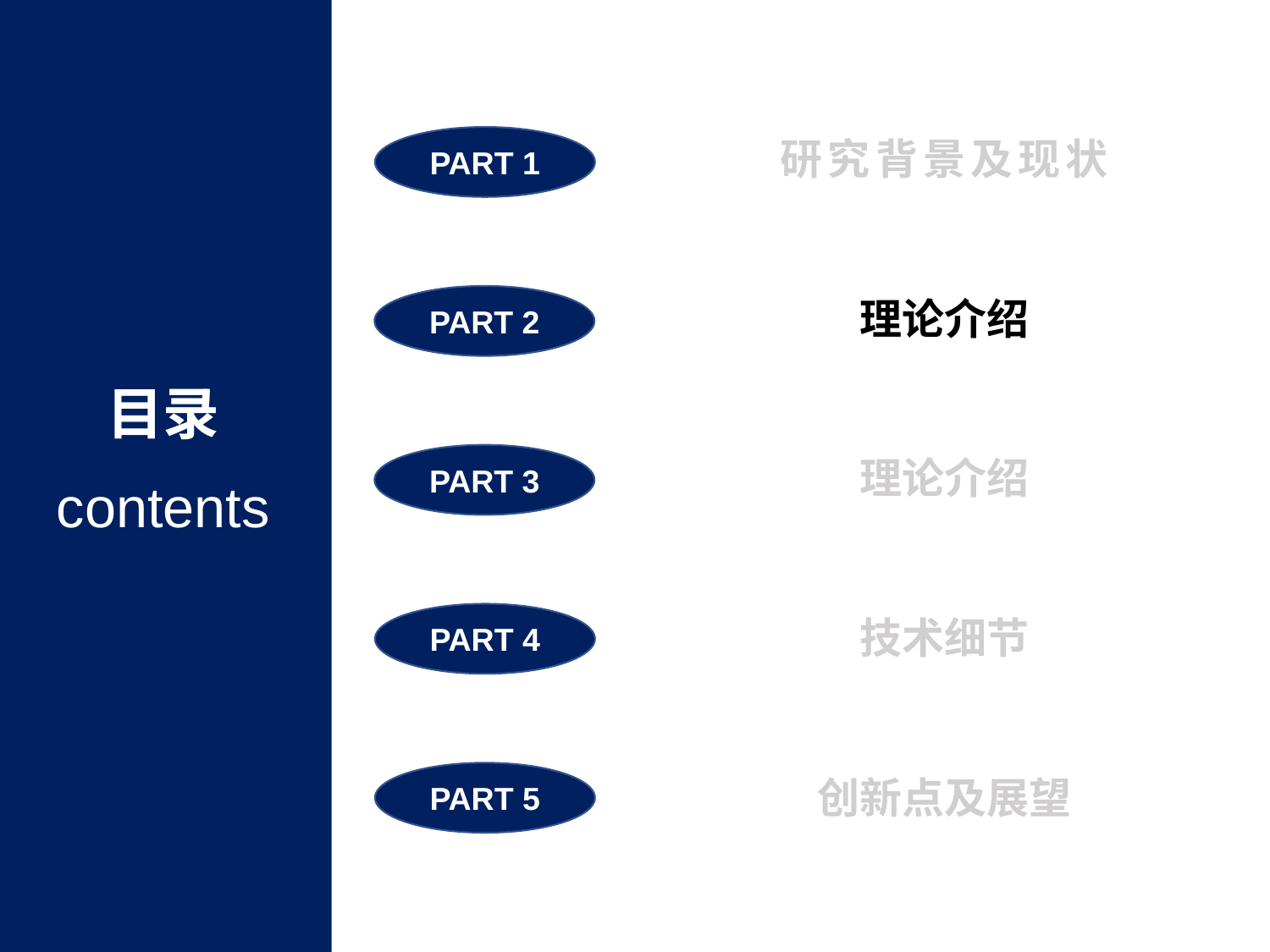

研究背景及现状
PART 1
理论介绍
PART 2
目录
contents
PART 3
理论介绍
PART 4
技术细节
PART 5
创新点及展望